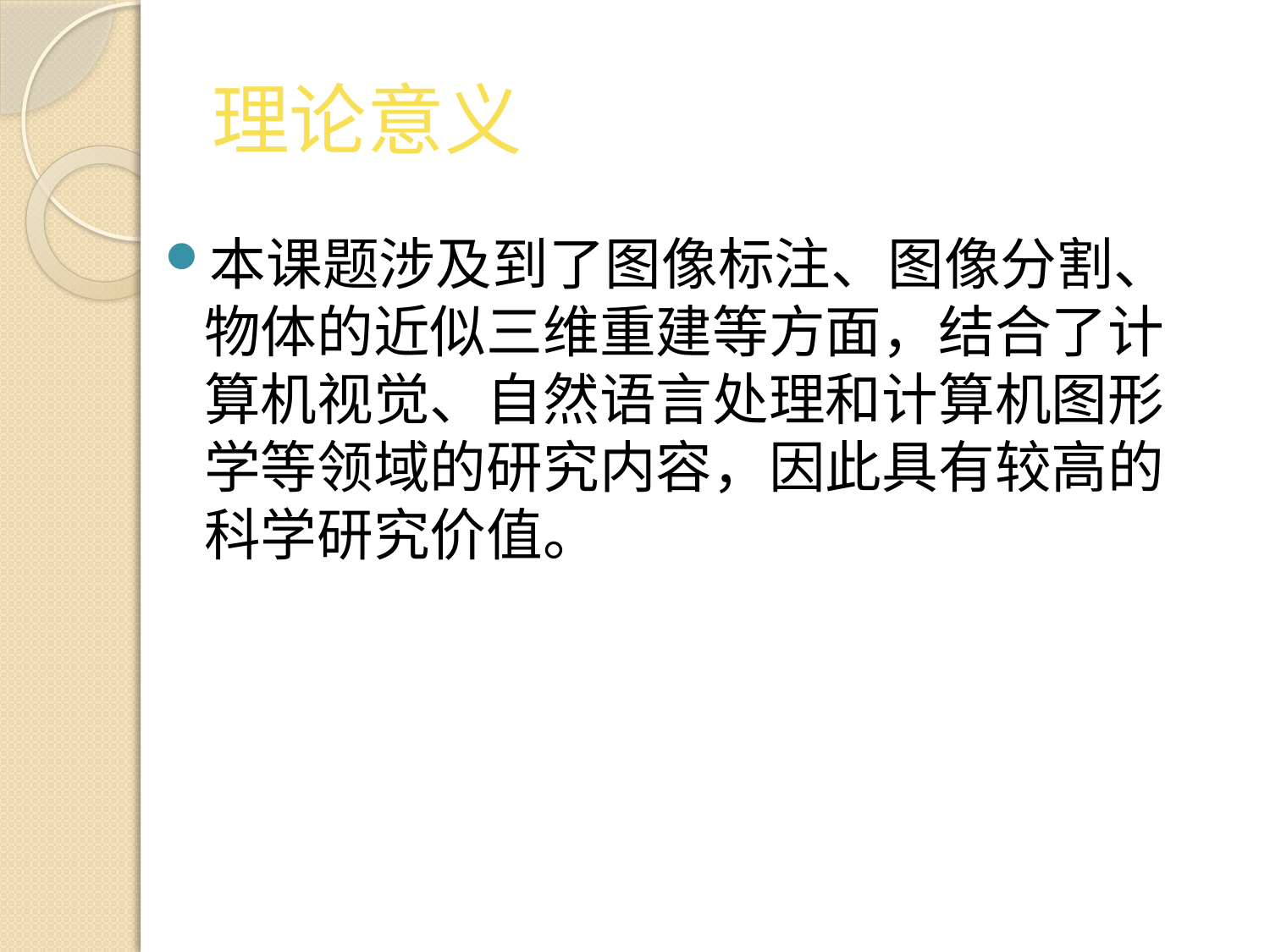

# 理论意义
本课题涉及到了图像标注、图像分割、物体的近似三维重建等方面，结合了计算机视觉、自然语言处理和计算机图形学等领域的研究内容，因此具有较高的科学研究价值。